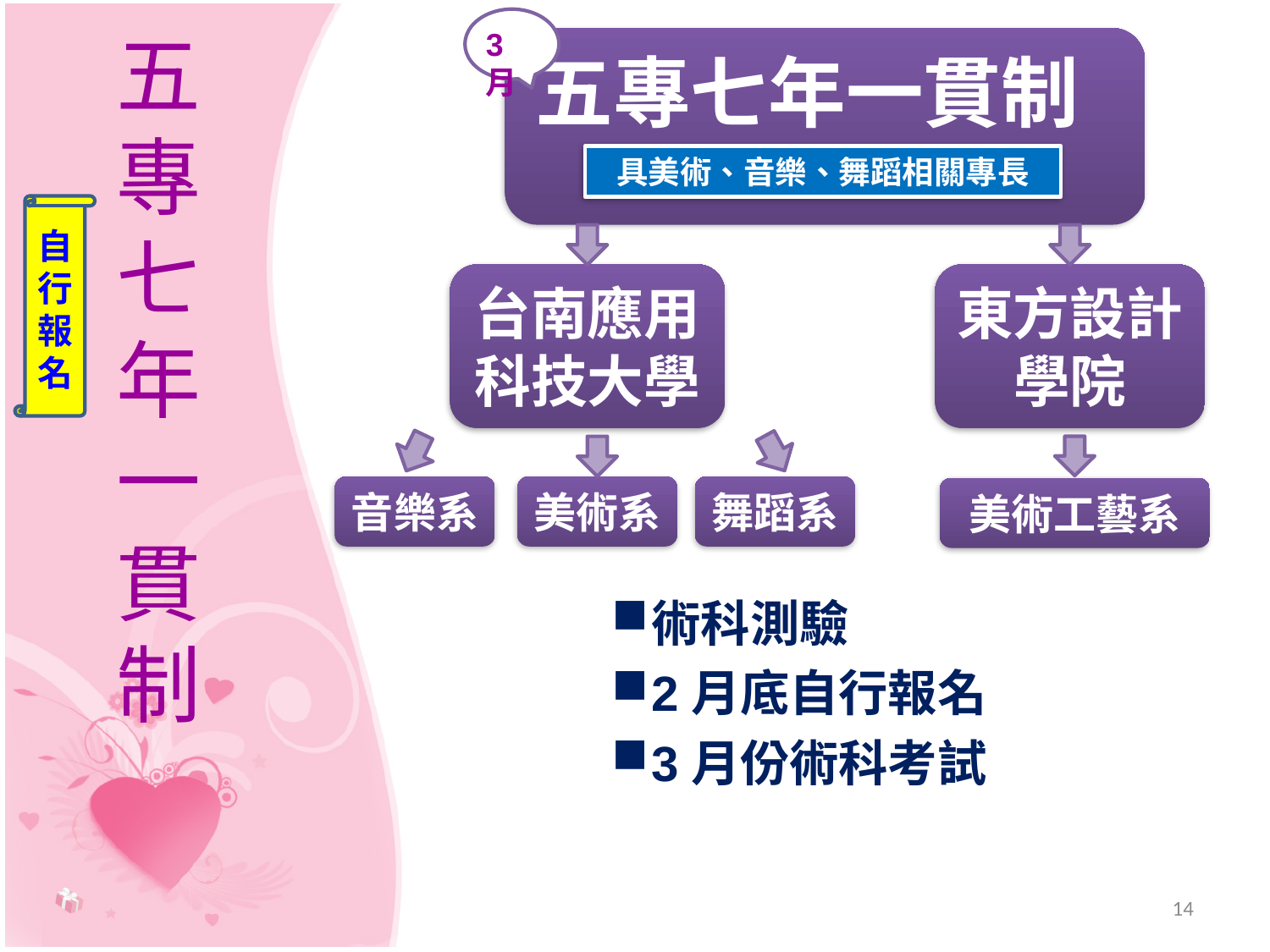

3月
五專七年一貫制
五專七年一貫制
具美術、音樂、舞蹈相關專長
自
行
報
名

台南應用科技大學

東方設計學院

美術工藝系
音樂系
美術系
舞蹈系
術科測驗
2月底自行報名
3月份術科考試
14